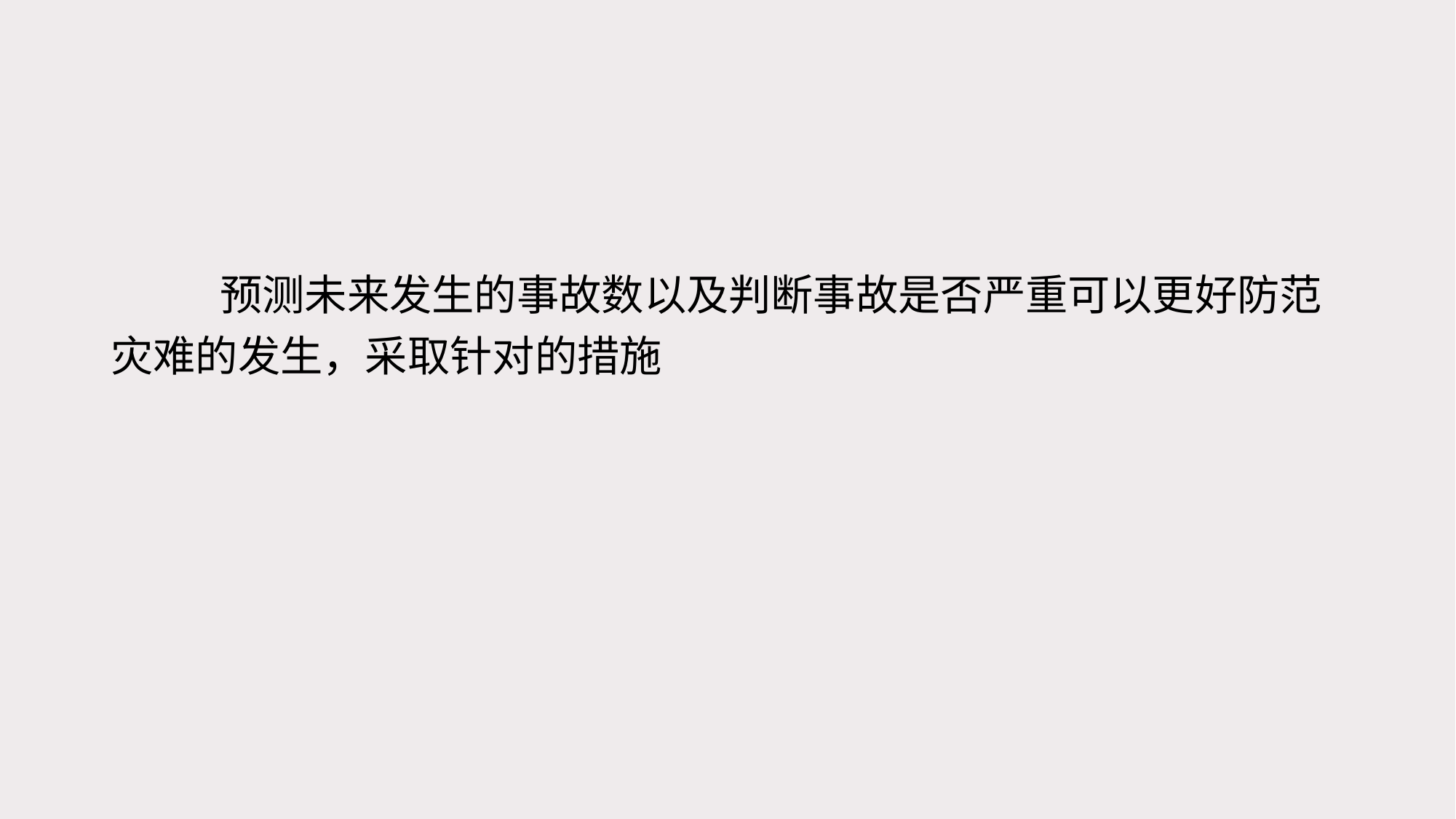

#
	预测未来发生的事故数以及判断事故是否严重可以更好防范
灾难的发生，采取针对的措施